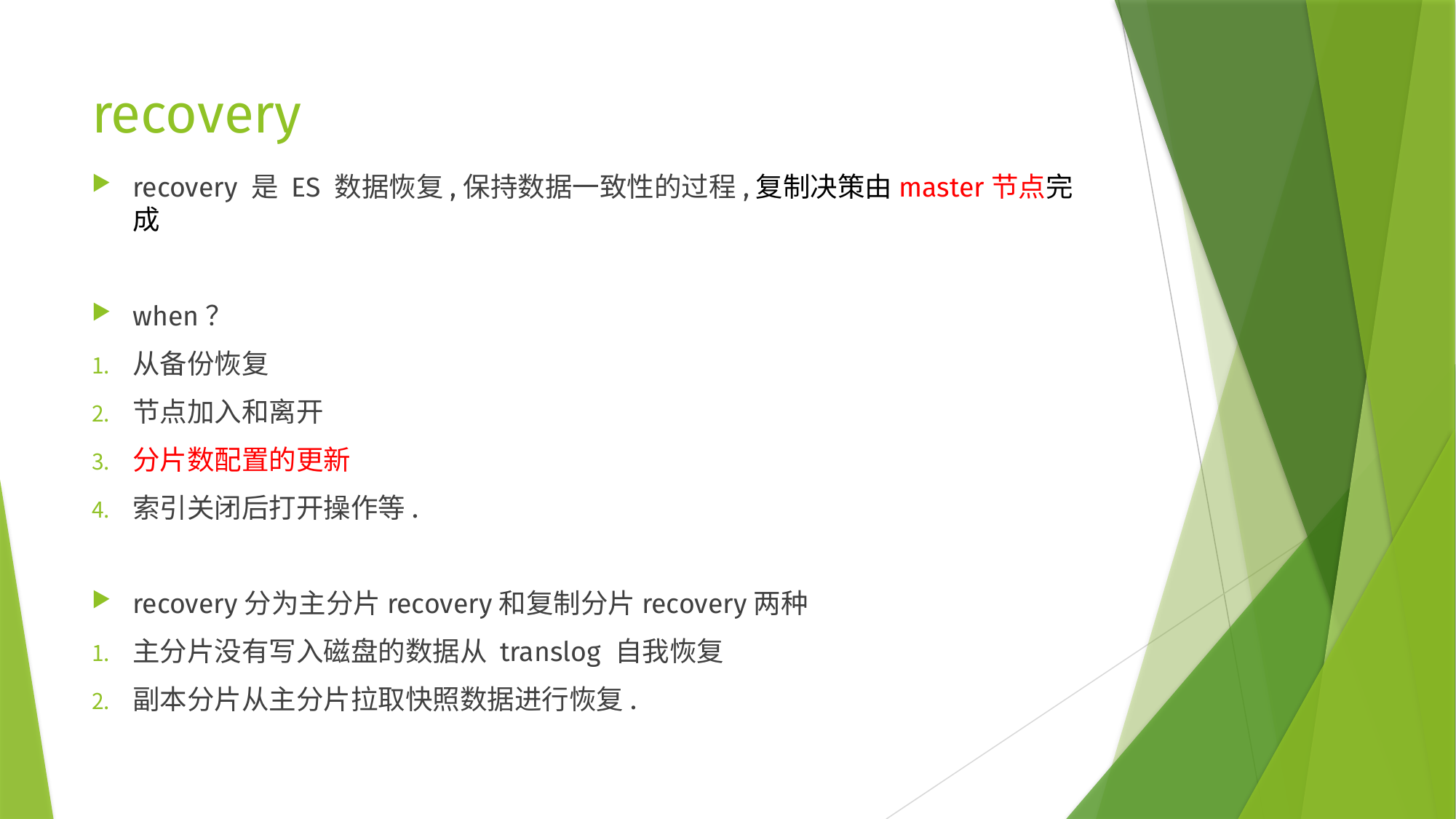

# recovery
recovery 是 ES 数据恢复,保持数据一致性的过程,复制决策由master节点完成

when？
从备份恢复
节点加入和离开
分片数配置的更新
索引关闭后打开操作等.

recovery分为主分片recovery和复制分片recovery两种
主分片没有写入磁盘的数据从 translog 自我恢复
副本分片从主分片拉取快照数据进行恢复.